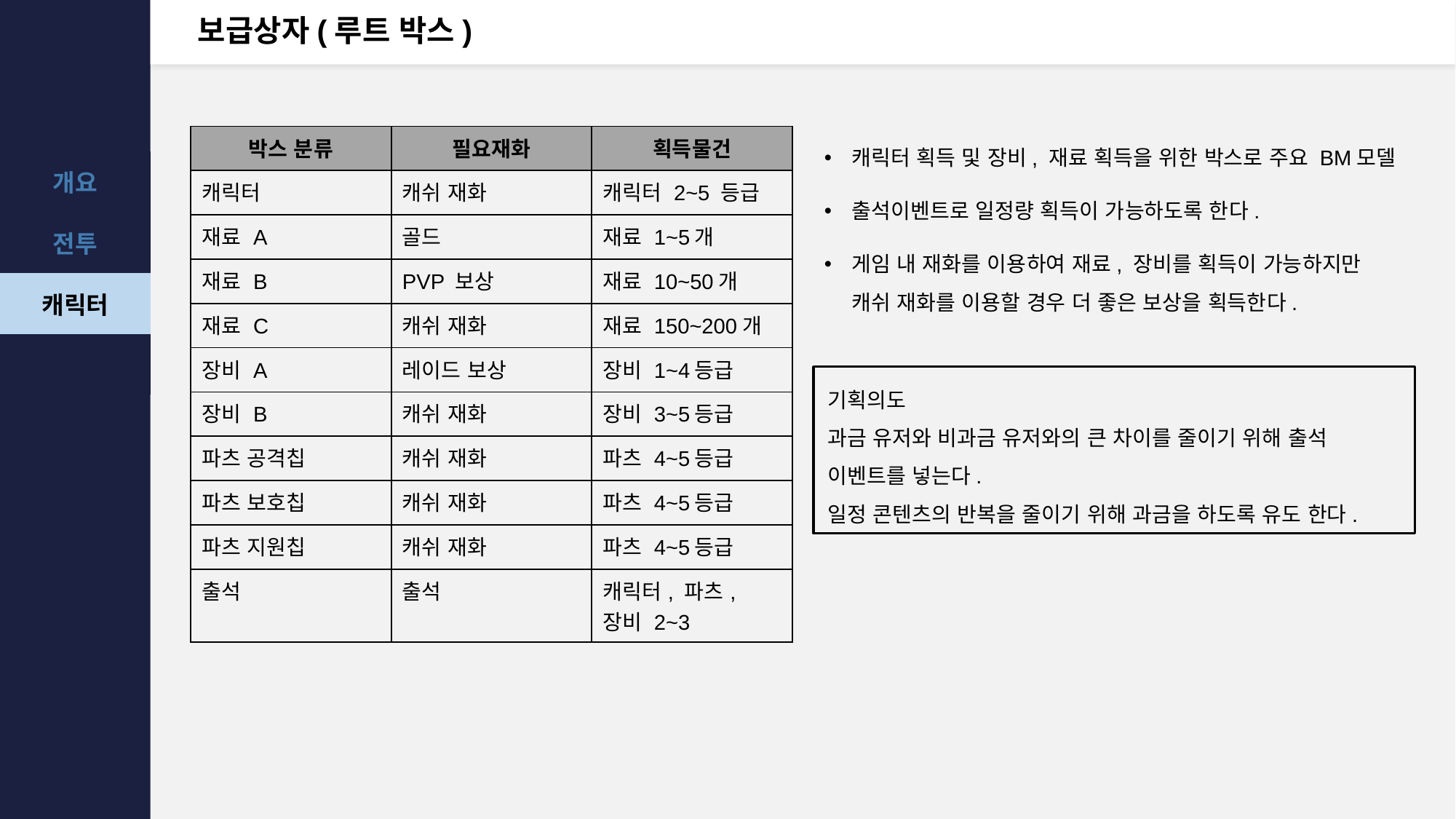

# 보급상자(루트 박스)
| 박스 분류 | 필요재화 | 획득물건 |
| --- | --- | --- |
| 캐릭터 | 캐쉬 재화 | 캐릭터 2~5 등급 |
| 재료 A | 골드 | 재료 1~5개 |
| 재료 B | PVP 보상 | 재료 10~50개 |
| 재료 C | 캐쉬 재화 | 재료 150~200개 |
| 장비 A | 레이드 보상 | 장비 1~4등급 |
| 장비 B | 캐쉬 재화 | 장비 3~5등급 |
| 파츠 공격칩 | 캐쉬 재화 | 파츠 4~5등급 |
| 파츠 보호칩 | 캐쉬 재화 | 파츠 4~5등급 |
| 파츠 지원칩 | 캐쉬 재화 | 파츠 4~5등급 |
| 출석 | 출석 | 캐릭터, 파츠, 장비 2~3 |
캐릭터 획득 및 장비, 재료 획득을 위한 박스로 주요 BM모델
출석이벤트로 일정량 획득이 가능하도록 한다.
게임 내 재화를 이용하여 재료, 장비를 획득이 가능하지만 캐쉬 재화를 이용할 경우 더 좋은 보상을 획득한다.

기획의도
과금 유저와 비과금 유저와의 큰 차이를 줄이기 위해 출석 이벤트를 넣는다.
일정 콘텐츠의 반복을 줄이기 위해 과금을 하도록 유도 한다.